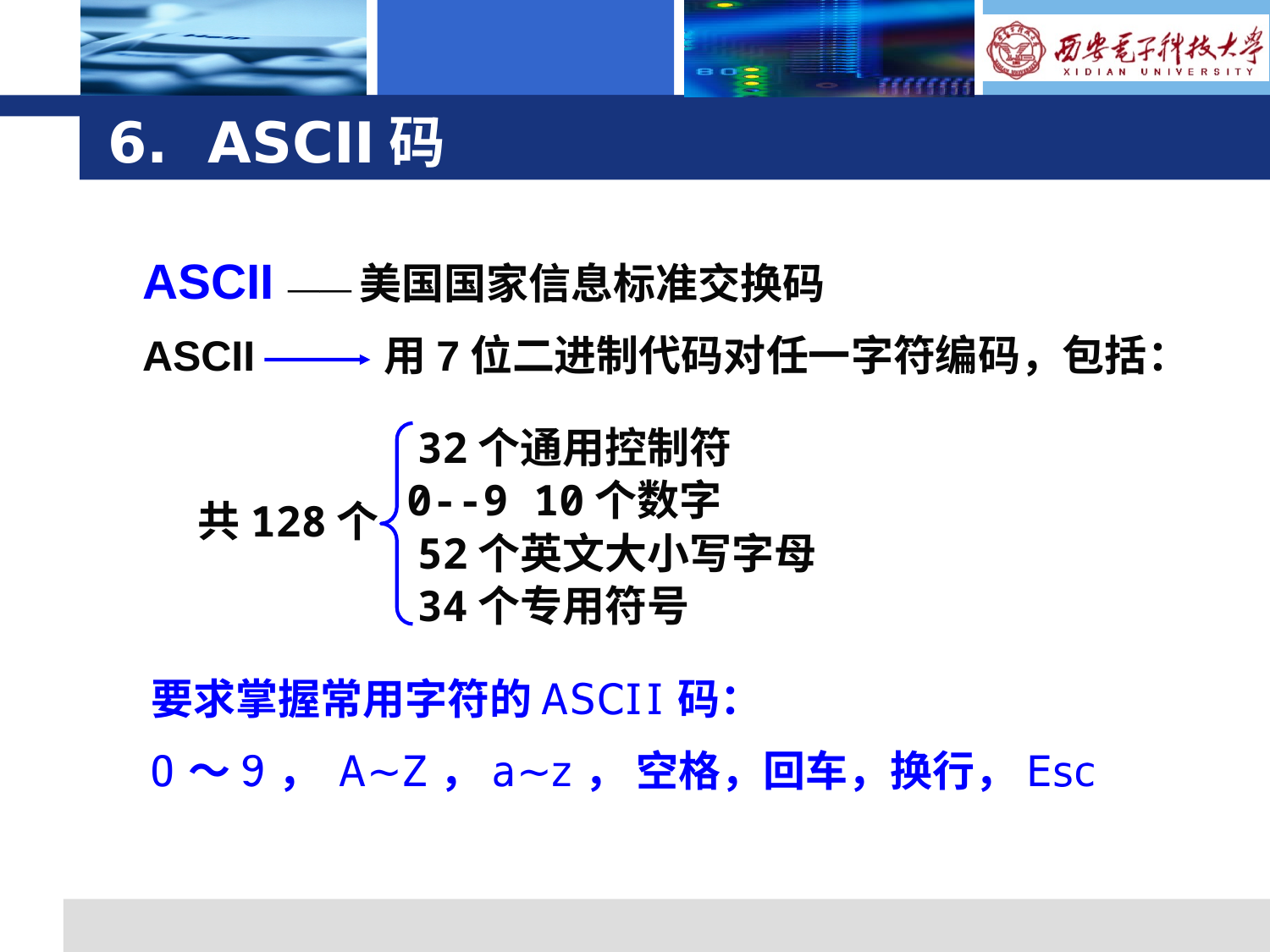

# 6.  ASCII码
ASCII ——美国国家信息标准交换码
ASCII          用7位二进制代码对任一字符编码，包括：

32个通用控制符

0--9 10个数字
共128个
52个英文大小写字母
34个专用符号
要求掌握常用字符的ASCII码：
0～9， A~Z，a~z， 空格，回车，换行，Esc